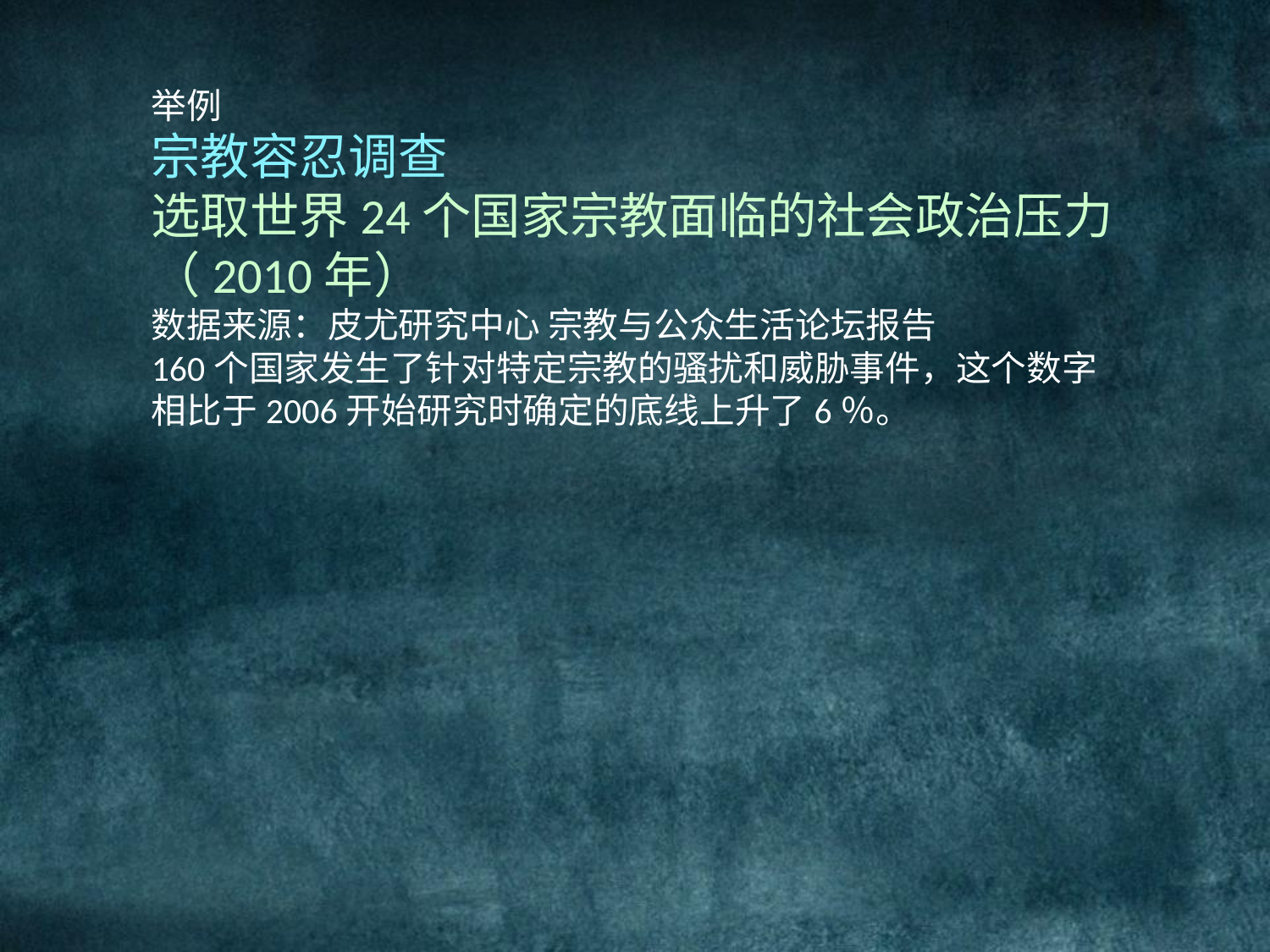

举例
宗教容忍调查
选取世界24个国家宗教面临的社会政治压力（2010年）
数据来源：皮尤研究中心 宗教与公众生活论坛报告
160个国家发生了针对特定宗教的骚扰和威胁事件，这个数字相比于2006开始研究时确定的底线上升了6％。